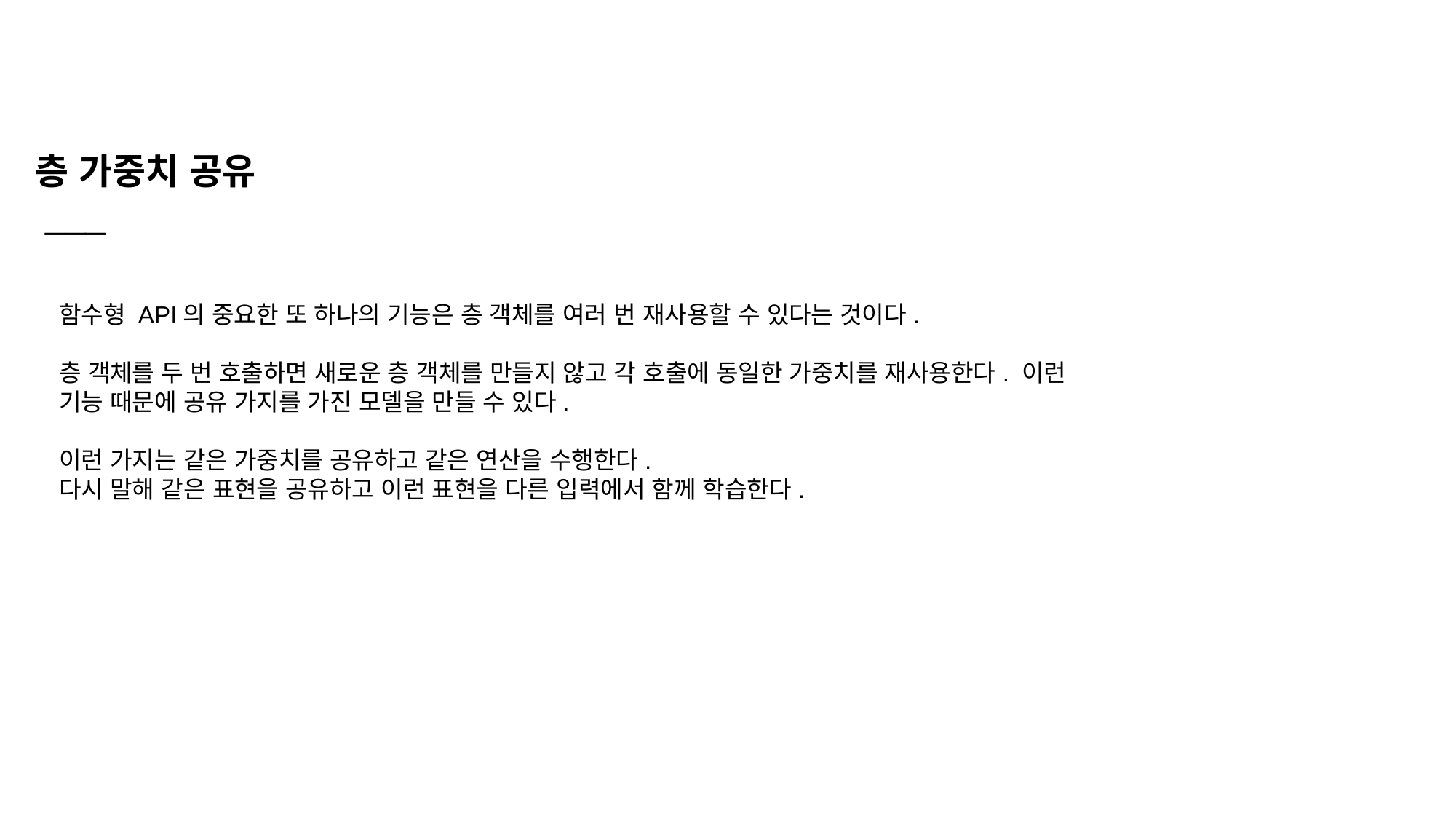

층 가중치 공유
 ___
함수형 API의 중요한 또 하나의 기능은 층 객체를 여러 번 재사용할 수 있다는 것이다.

층 객체를 두 번 호출하면 새로운 층 객체를 만들지 않고 각 호출에 동일한 가중치를 재사용한다. 이런 기능 때문에 공유 가지를 가진 모델을 만들 수 있다.

이런 가지는 같은 가중치를 공유하고 같은 연산을 수행한다.
다시 말해 같은 표현을 공유하고 이런 표현을 다른 입력에서 함께 학습한다.